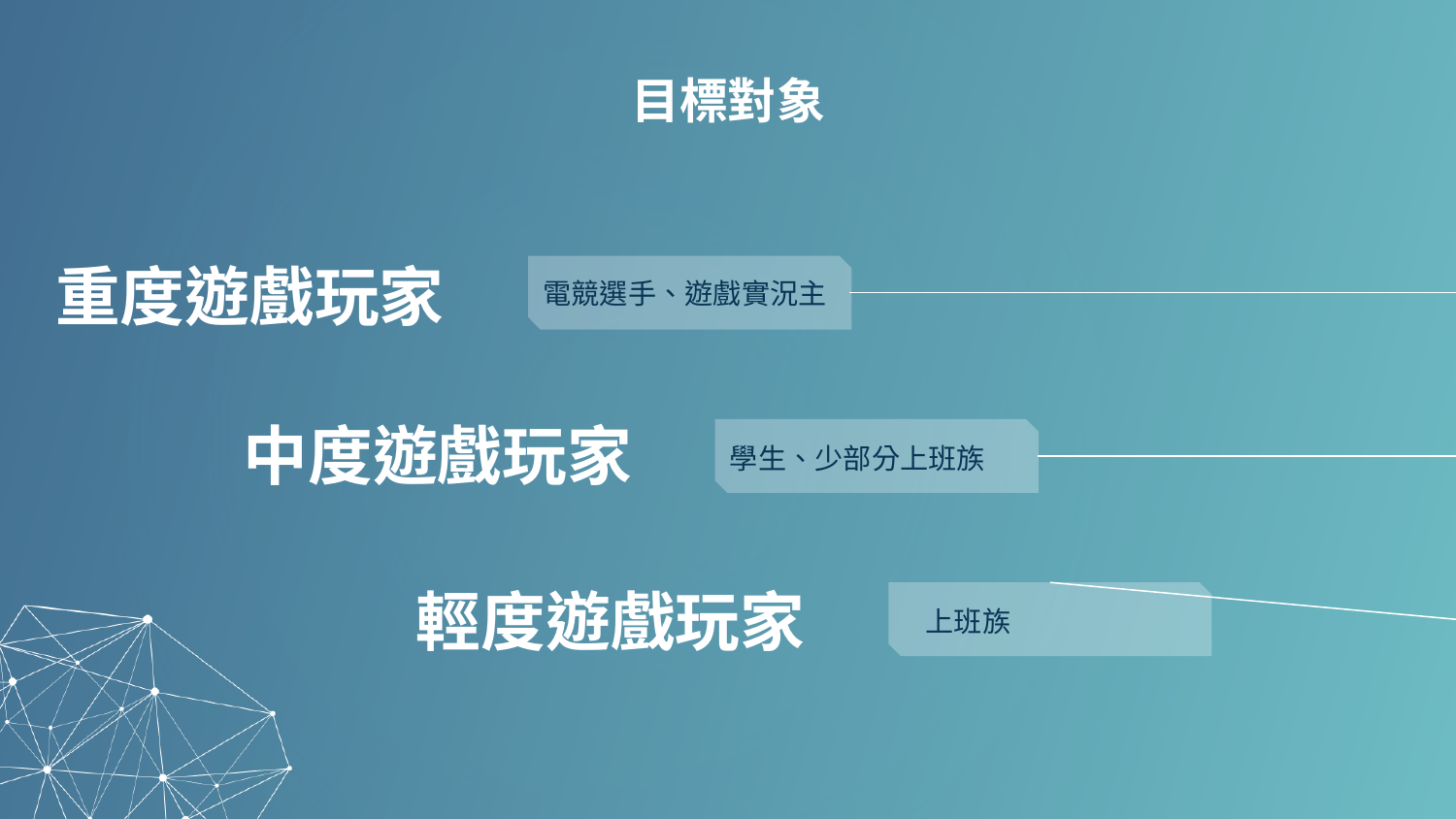

# 目標對象
重度遊戲玩家

電競選手、遊戲實況主
中度遊戲玩家

學生、少部分上班族
輕度遊戲玩家

上班族